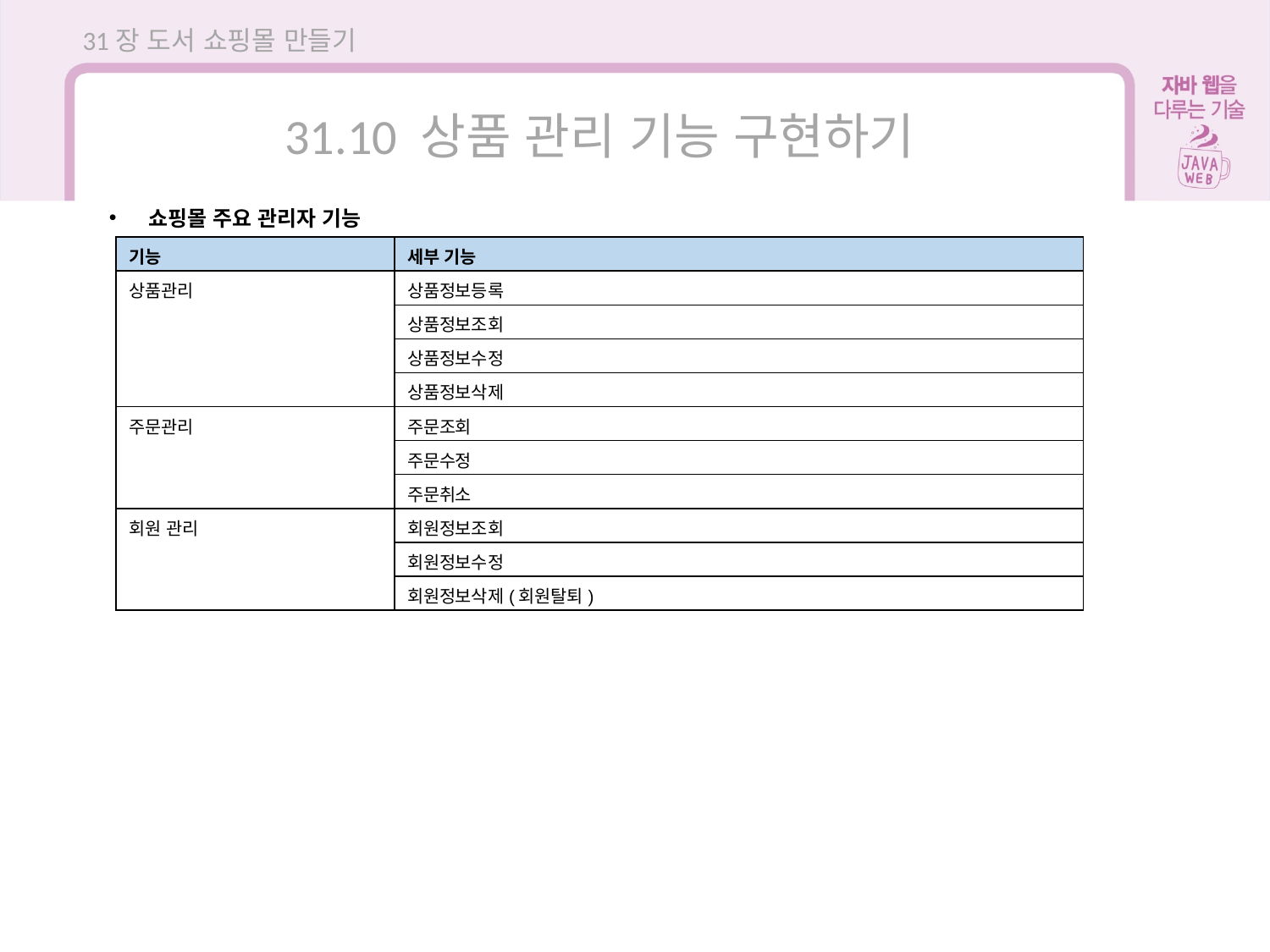

31장 도서 쇼핑몰 만들기
31.10 상품 관리 기능 구현하기
쇼핑몰 주요 관리자 기능
| 기능 | 세부 기능 |
| --- | --- |
| 상품관리 | 상품정보등록 |
|  | 상품정보조회 |
|  | 상품정보수정 |
|  | 상품정보삭제 |
| 주문관리 | 주문조회 |
|  | 주문수정 |
|  | 주문취소 |
| 회원 관리 | 회원정보조회 |
|  | 회원정보수정 |
|  | 회원정보삭제(회원탈퇴) |